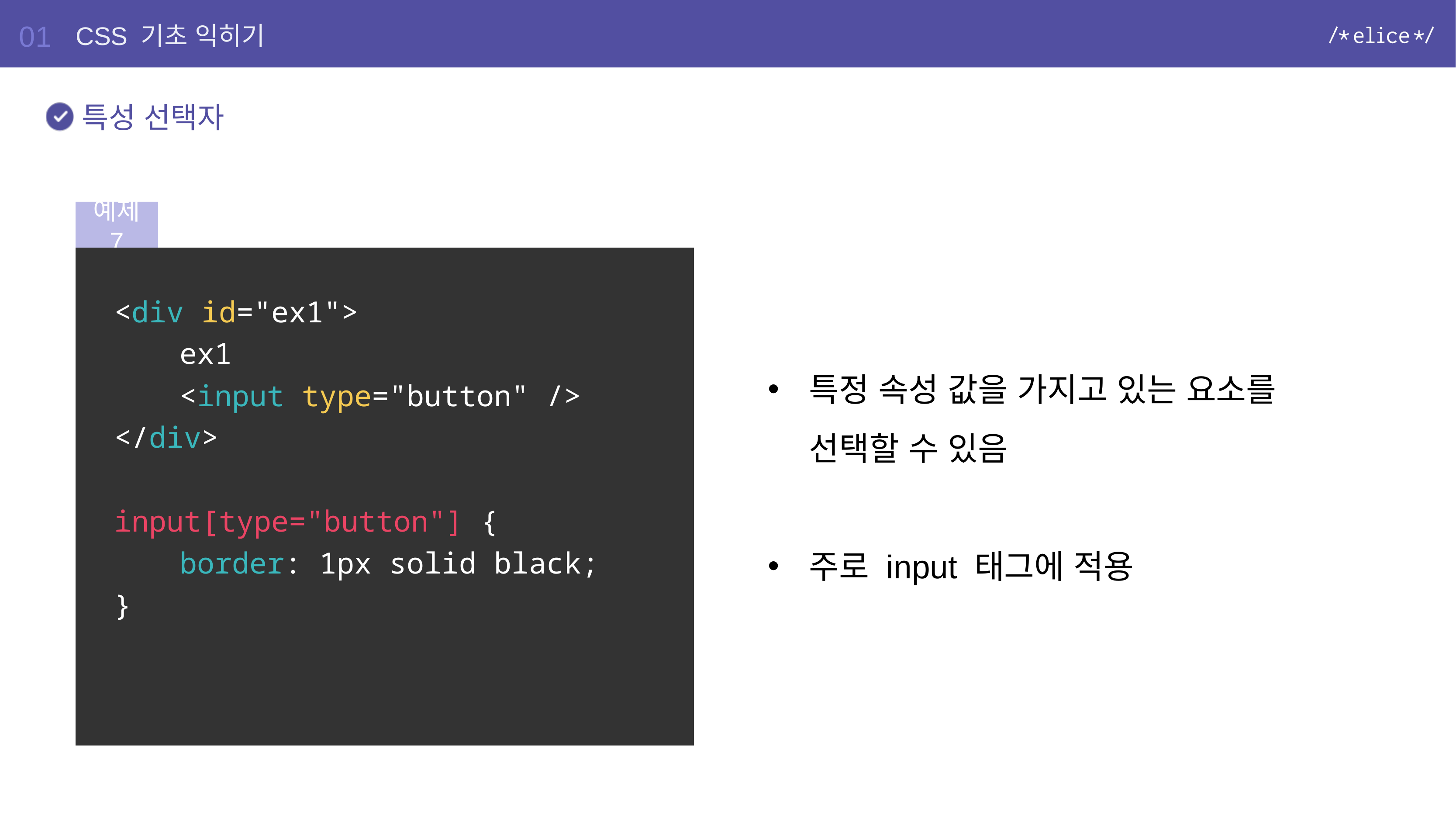

01
CSS 기초 익히기
특성 선택자
예제 7
<div id="ex1">
	ex1
	<input type="button" />
</div>

input[type="button"] {
	border: 1px solid black;
}

특정 속성 값을 가지고 있는 요소를 선택할 수 있음

주로 input 태그에 적용